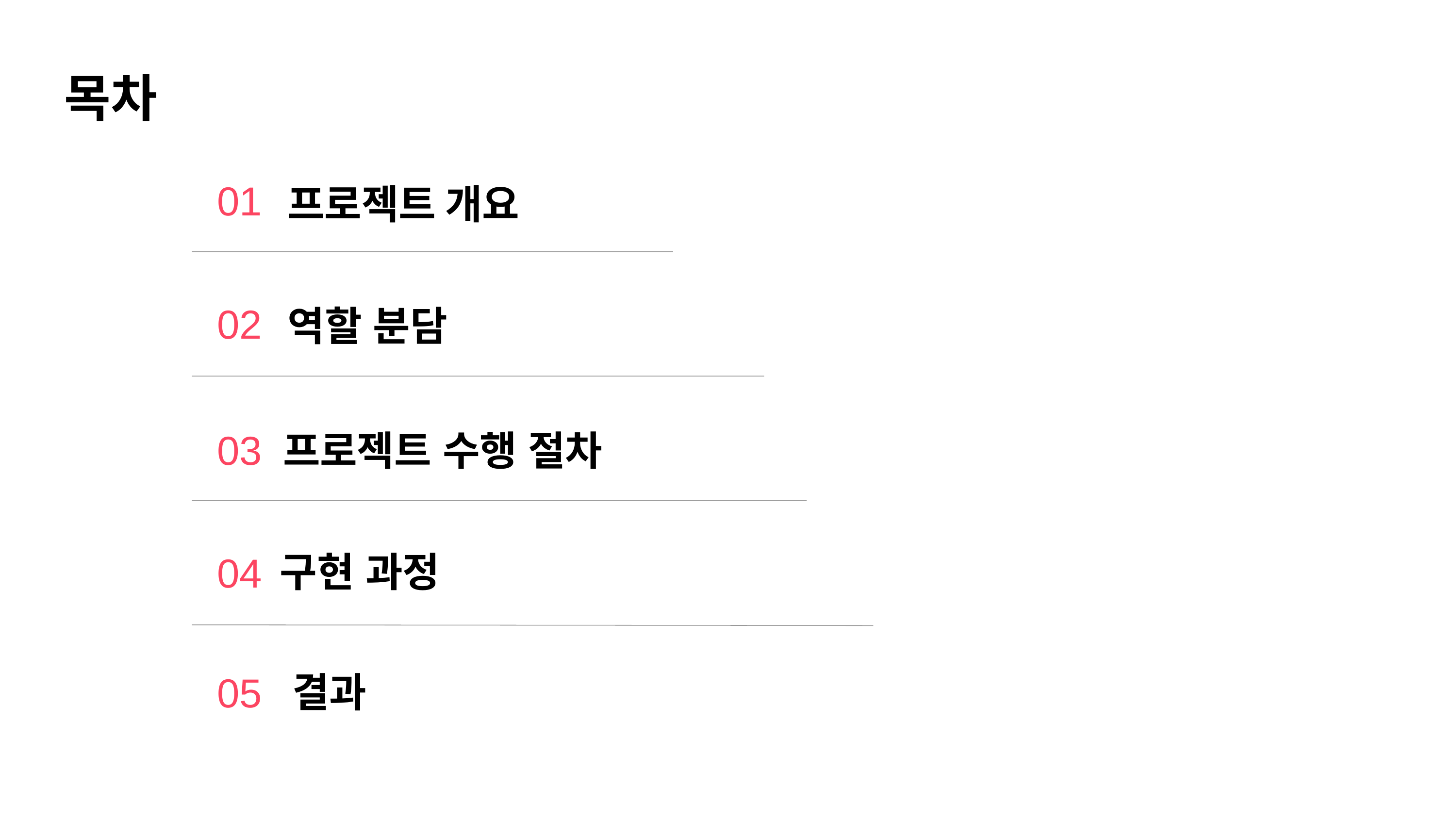

목차
01
프로젝트 개요

02
역할 분담

03
프로젝트 수행 절차

구현 과정
04

결과
05